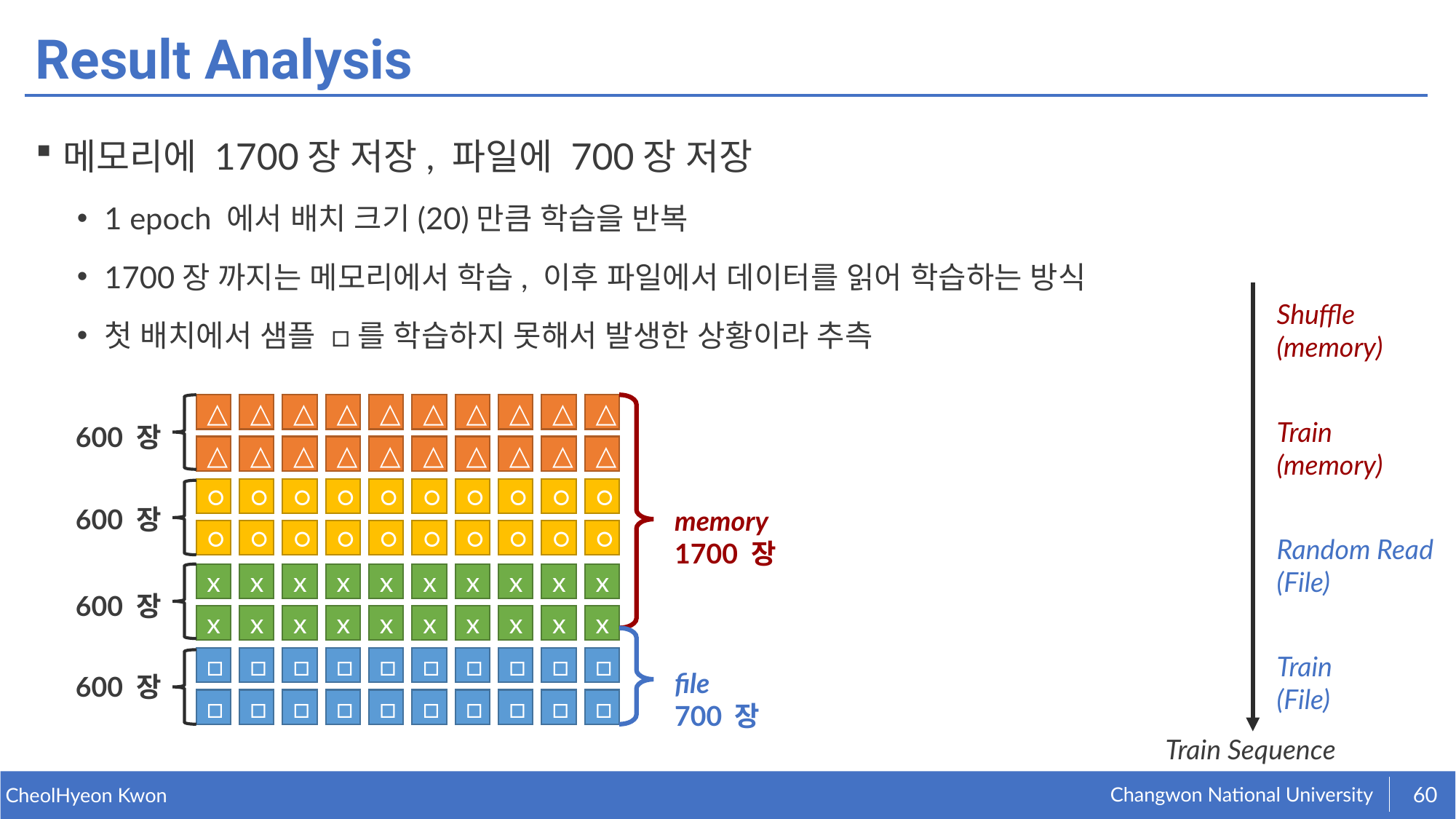

# Result Analysis
메모리에 1700장 저장, 파일에 700장 저장
1 epoch 에서 배치 크기(20)만큼 학습을 반복
1700장 까지는 메모리에서 학습, 이후 파일에서 데이터를 읽어 학습하는 방식
첫 배치에서 샘플  □ 를 학습하지 못해서 발생한 상황이라 추측
Shuffle
(memory)

△
△
△
△
△
△
△
△
△
△

Train
(memory)
600 장
△
△
△
△
△
△
△
△
△
△
○
○
○
○
○
○
○
○
○
○

600 장
memory
1700 장
○
○
○
○
○
○
○
○
○
○
Random Read
(File)

x
x
x
x
x
x
x
x
x
x
600 장
x
x
x
x
x
x
x
x
x
x

Train
(File)
□
□
□
□
□
□
□
□
□
□

file
700 장
600 장
□
□
□
□
□
□
□
□
□
□
Train Sequence
60